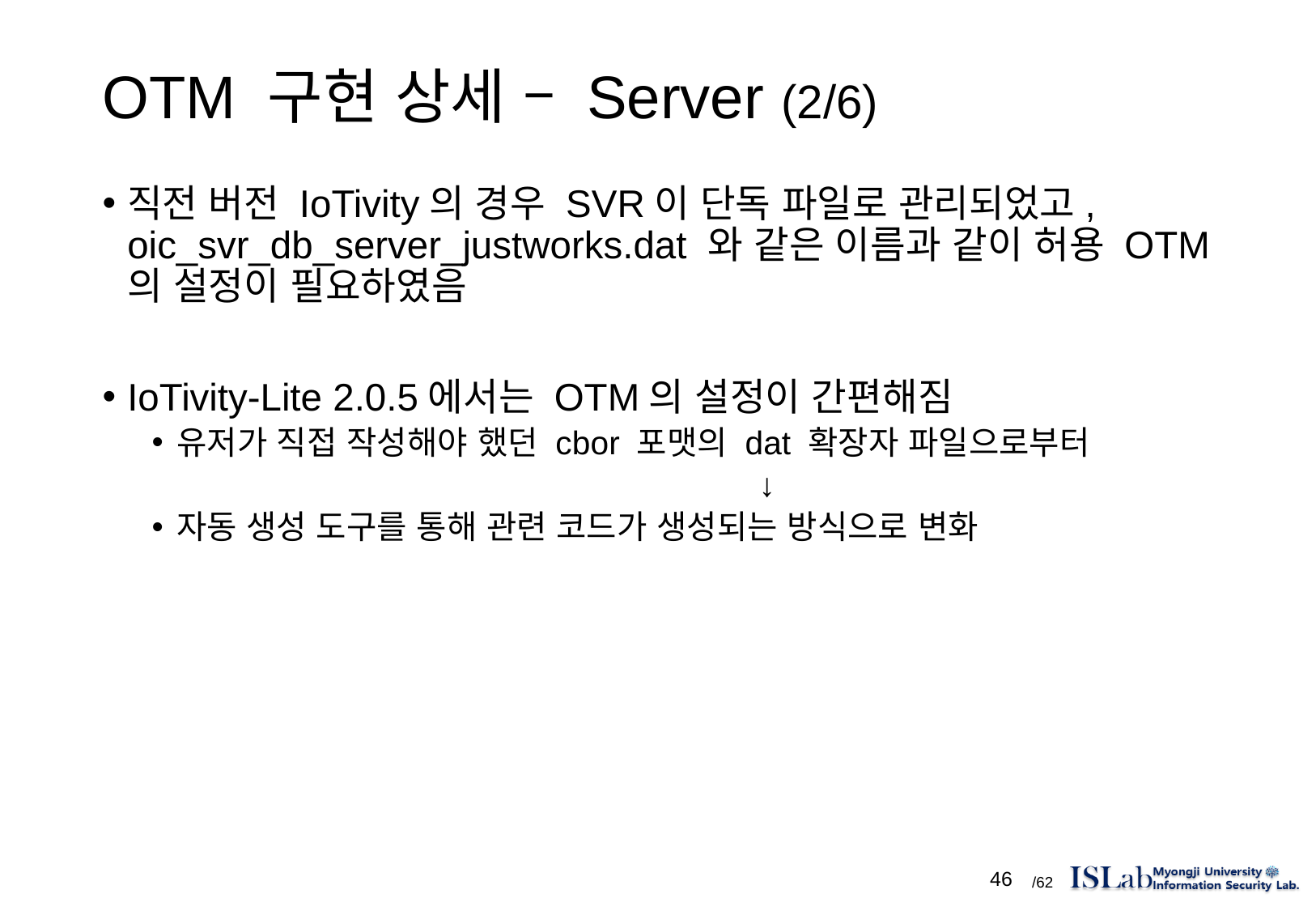

# OTM 구현 상세 – Server (2/6)
직전 버전 IoTivity의 경우 SVR이 단독 파일로 관리되었고, oic_svr_db_server_justworks.dat 와 같은 이름과 같이 허용 OTM의 설정이 필요하였음

IoTivity-Lite 2.0.5에서는 OTM의 설정이 간편해짐
유저가 직접 작성해야 했던 cbor 포맷의 dat 확장자 파일으로부터
					↓
자동 생성 도구를 통해 관련 코드가 생성되는 방식으로 변화
 46